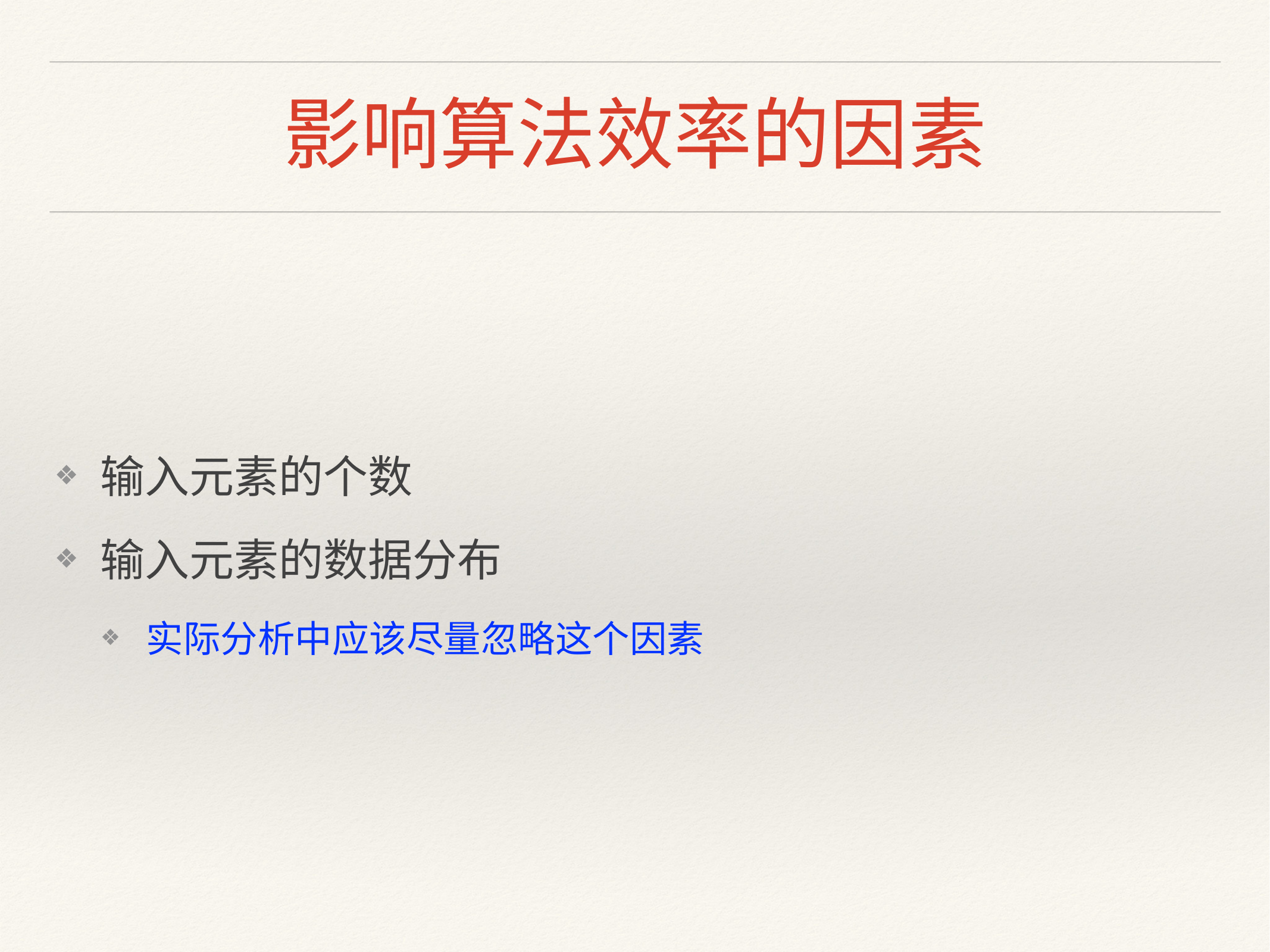

# 影响算法效率的因素
输入元素的个数
输入元素的数据分布
实际分析中应该尽量忽略这个因素